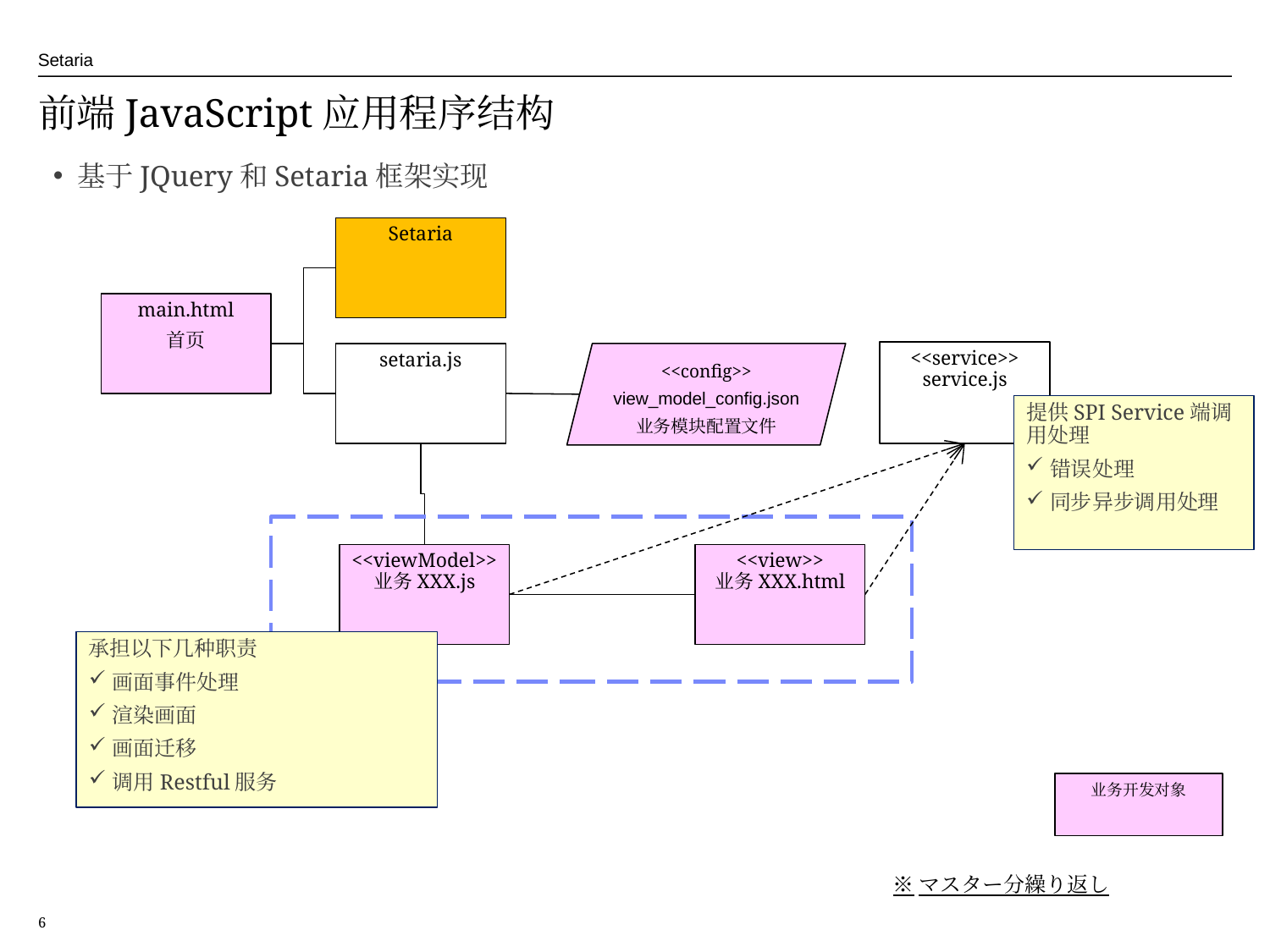

# 前端JavaScript应用程序结构
基于JQuery和Setaria框架实现
Setaria
main.html
首页
<<service>>
service.js
<<config>>
view_model_config.json
业务模块配置文件
setaria.js
提供SPI Service端调用处理
错误处理
同步异步调用处理

<<viewModel>>
业务XXX.js
<<view>>
业务XXX.html
承担以下几种职责
画面事件处理
渲染画面
画面迁移
调用Restful服务
业务开发对象
※マスター分繰り返し
6